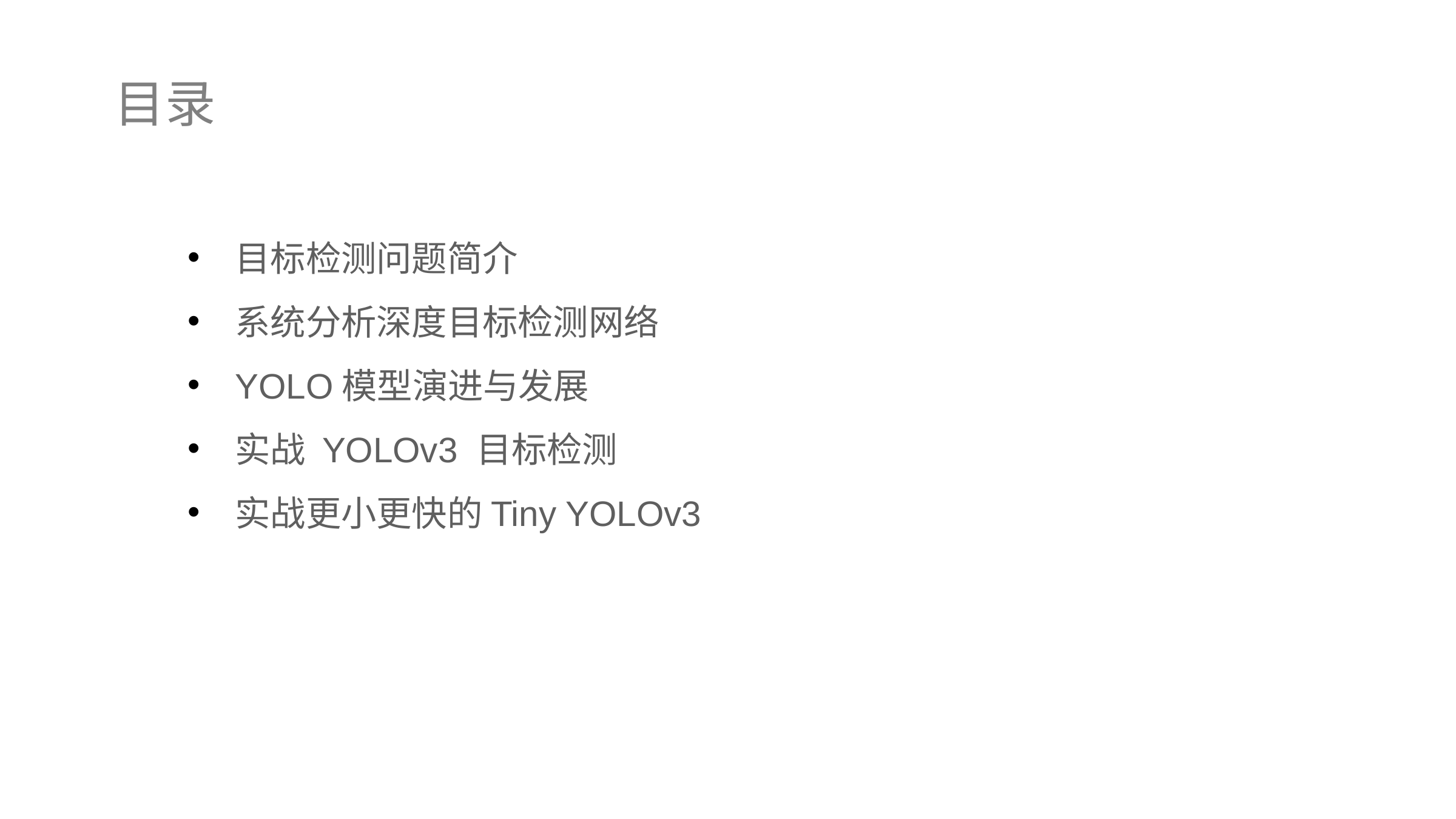

目录
目标检测问题简介
系统分析深度目标检测网络
YOLO模型演进与发展
实战 YOLOv3 目标检测
实战更小更快的Tiny YOLOv3